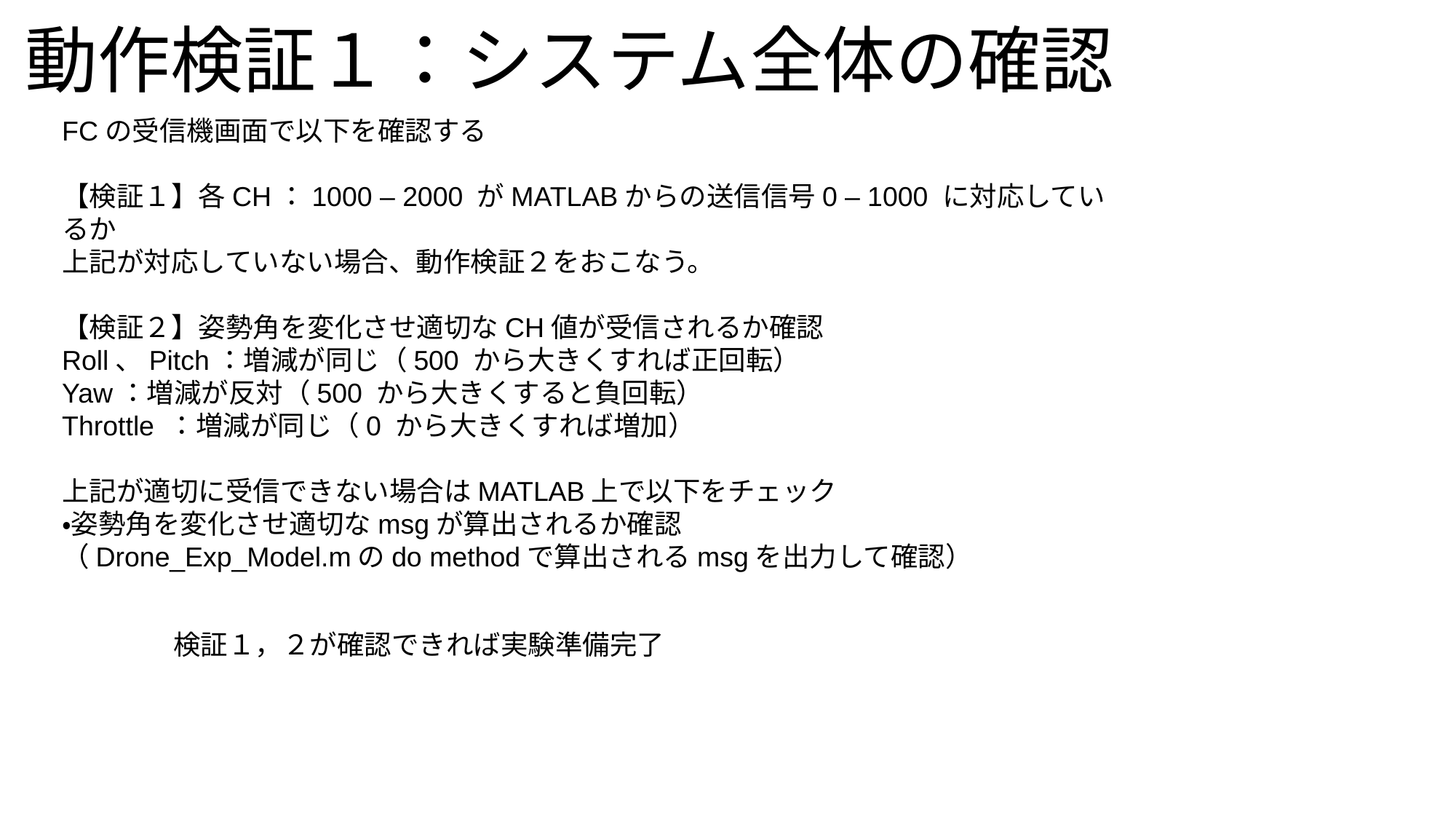

動作検証１：システム全体の確認
FCの受信機画面で以下を確認する

【検証１】各CH：1000 – 2000 がMATLABからの送信信号0 – 1000 に対応しているか
上記が対応していない場合、動作検証２をおこなう。

【検証２】姿勢角を変化させ適切なCH値が受信されるか確認
Roll、Pitch：増減が同じ（500 から大きくすれば正回転）
Yaw：増減が反対（500 から大きくすると負回転）
Throttle ：増減が同じ（0 から大きくすれば増加）

上記が適切に受信できない場合はMATLAB上で以下をチェック
・姿勢角を変化させ適切なmsgが算出されるか確認
（Drone_Exp_Model.mのdo methodで算出されるmsgを出力して確認）

検証１，２が確認できれば実験準備完了